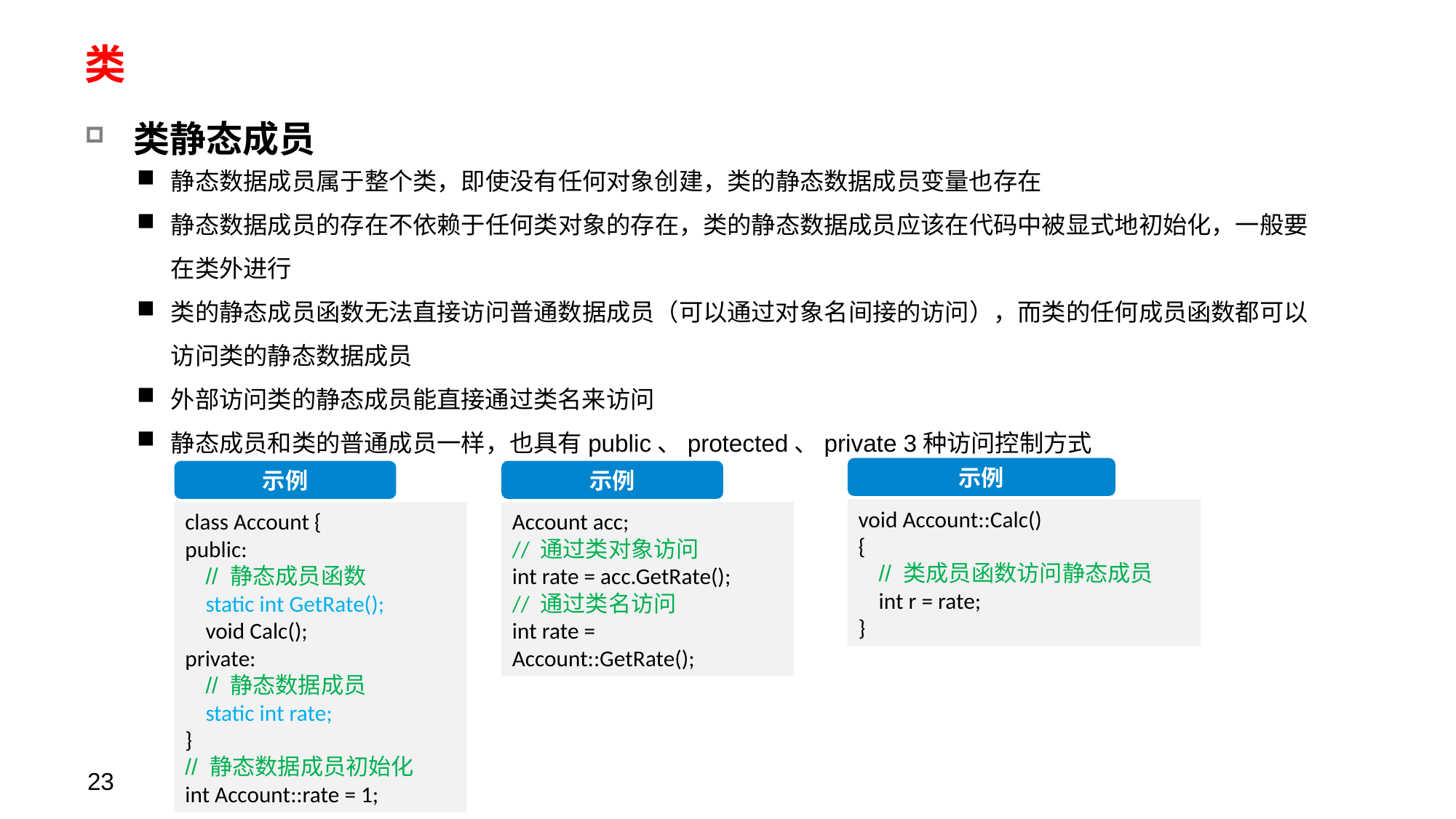

# 类
类静态成员
静态数据成员属于整个类，即使没有任何对象创建，类的静态数据成员变量也存在
静态数据成员的存在不依赖于任何类对象的存在，类的静态数据成员应该在代码中被显式地初始化，一般要在类外进行
类的静态成员函数无法直接访问普通数据成员（可以通过对象名间接的访问），而类的任何成员函数都可以访问类的静态数据成员
外部访问类的静态成员能直接通过类名来访问
静态成员和类的普通成员一样，也具有public、protected、private 3种访问控制方式
示例
void Account::Calc()
{
    // 类成员函数访问静态成员
    int r = rate;
}
示例
class Account {
public:
    // 静态成员函数
    static int GetRate();
    void Calc();
private:
    // 静态数据成员
    static int rate;
}
// 静态数据成员初始化
int Account::rate = 1;
示例
Account acc;
// 通过类对象访问
int rate = acc.GetRate();
// 通过类名访问
int rate = Account::GetRate();
23